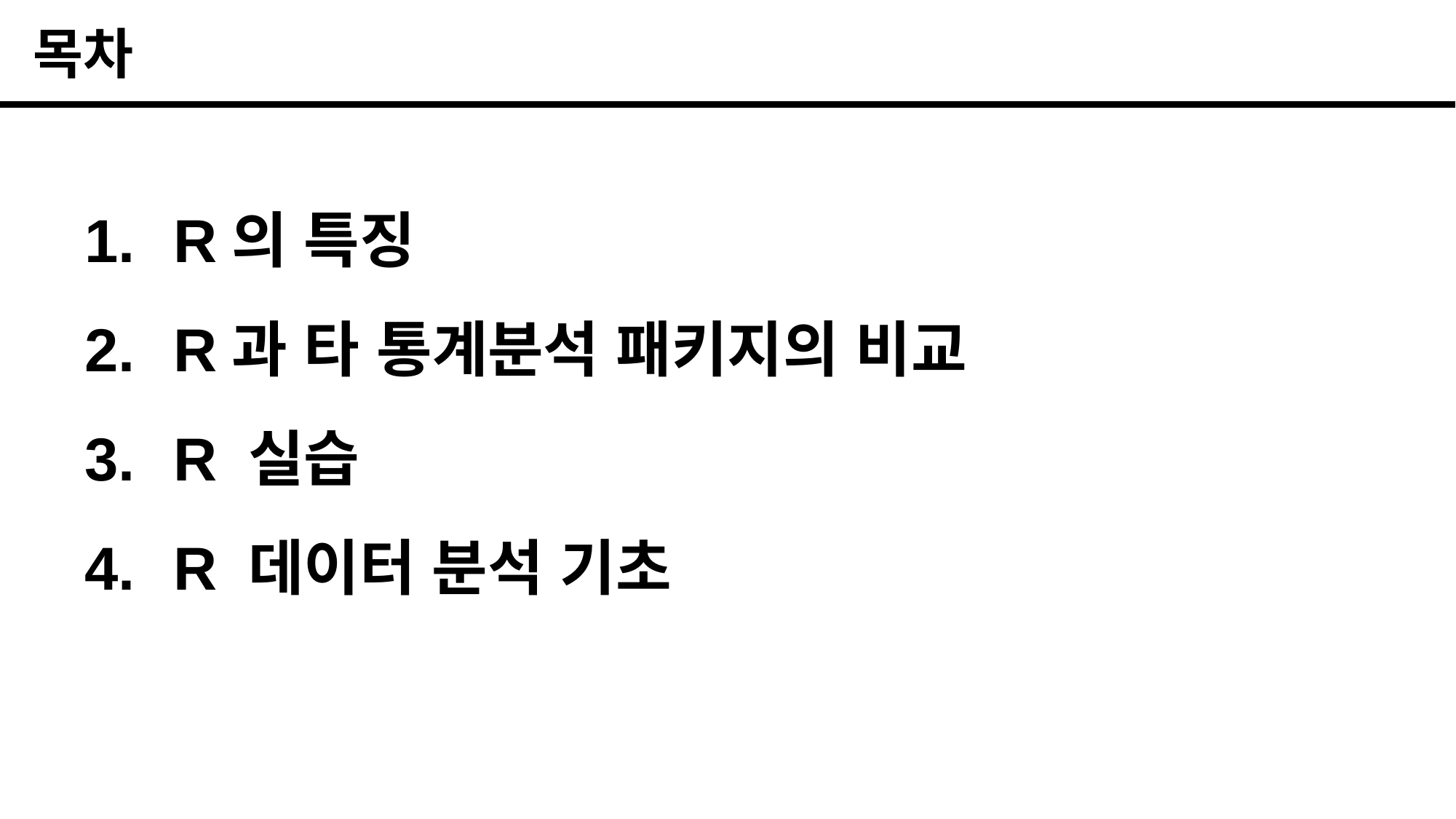

목차
R의 특징
R과 타 통계분석 패키지의 비교
R 실습
R 데이터 분석 기초